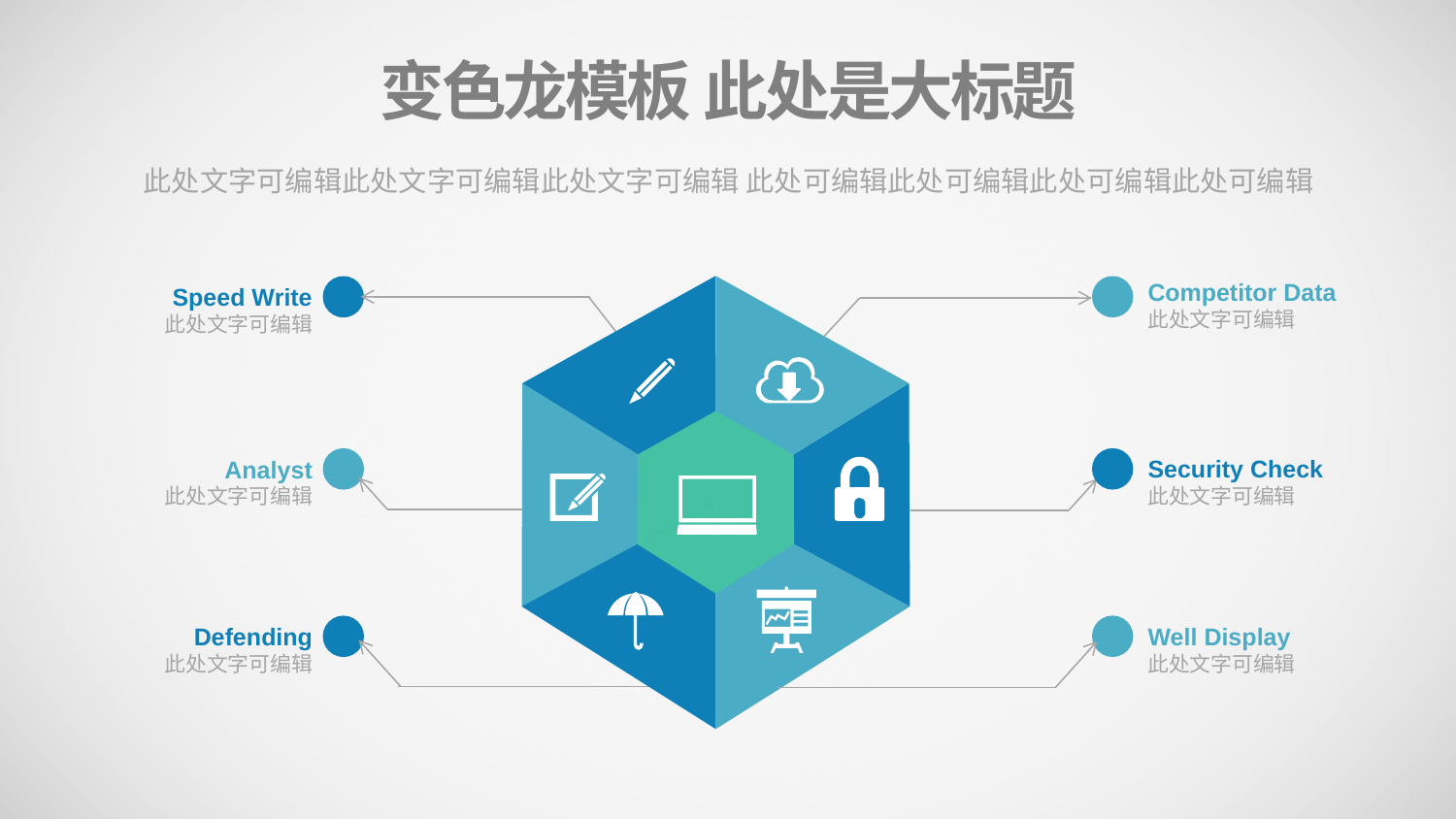

变色龙模板 此处是大标题
此处文字可编辑此处文字可编辑此处文字可编辑 此处可编辑此处可编辑此处可编辑此处可编辑
Competitor Data
此处文字可编辑
Speed Write
此处文字可编辑

Security Check
此处文字可编辑
Analyst
此处文字可编辑

Well Display
此处文字可编辑
Defending
此处文字可编辑